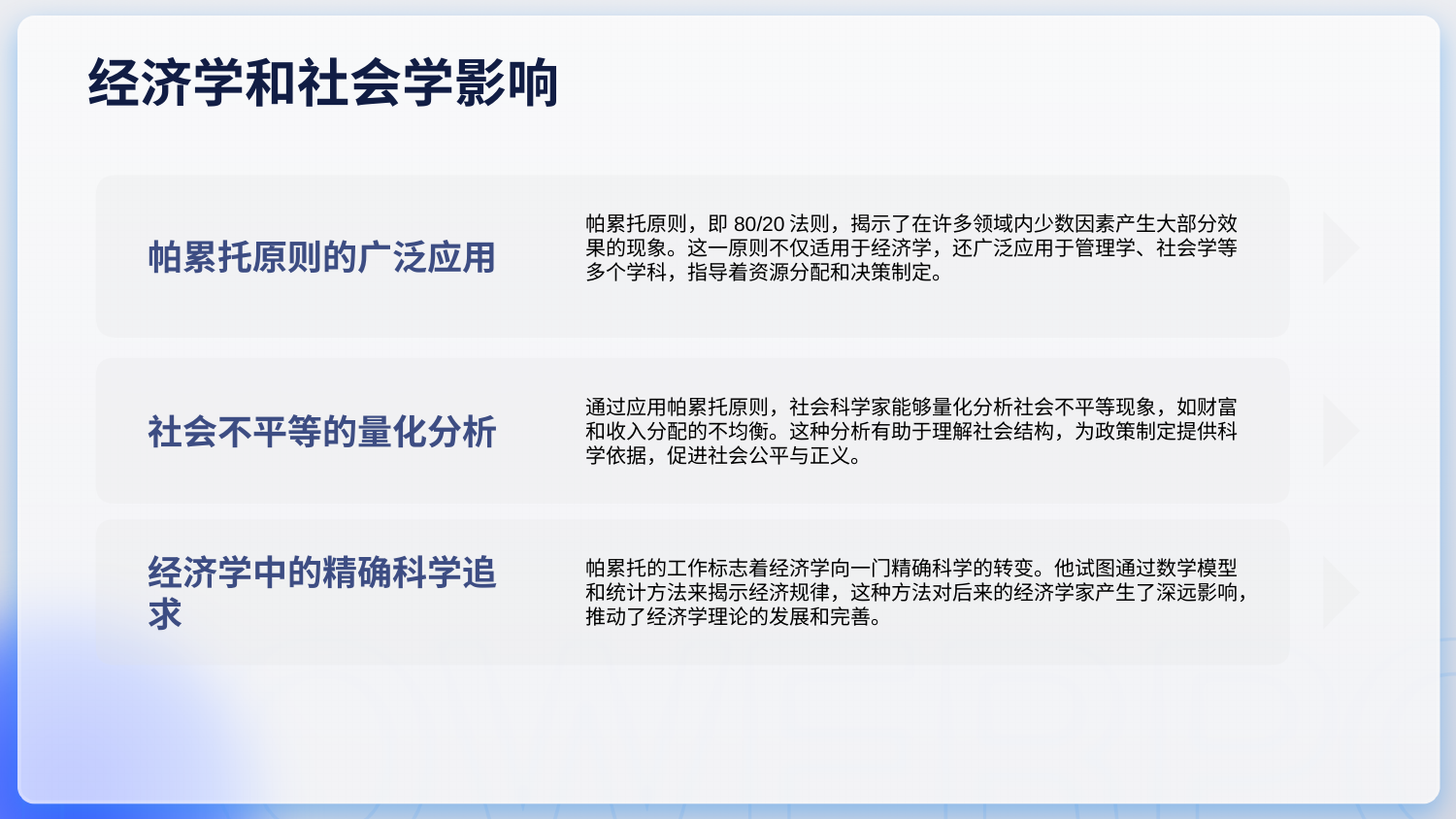

经济学和社会学影响

帕累托原则，即80/20法则，揭示了在许多领域内少数因素产生大部分效果的现象。这一原则不仅适用于经济学，还广泛应用于管理学、社会学等多个学科，指导着资源分配和决策制定。
帕累托原则的广泛应用

通过应用帕累托原则，社会科学家能够量化分析社会不平等现象，如财富和收入分配的不均衡。这种分析有助于理解社会结构，为政策制定提供科学依据，促进社会公平与正义。
社会不平等的量化分析

帕累托的工作标志着经济学向一门精确科学的转变。他试图通过数学模型和统计方法来揭示经济规律，这种方法对后来的经济学家产生了深远影响，推动了经济学理论的发展和完善。
经济学中的精确科学追求